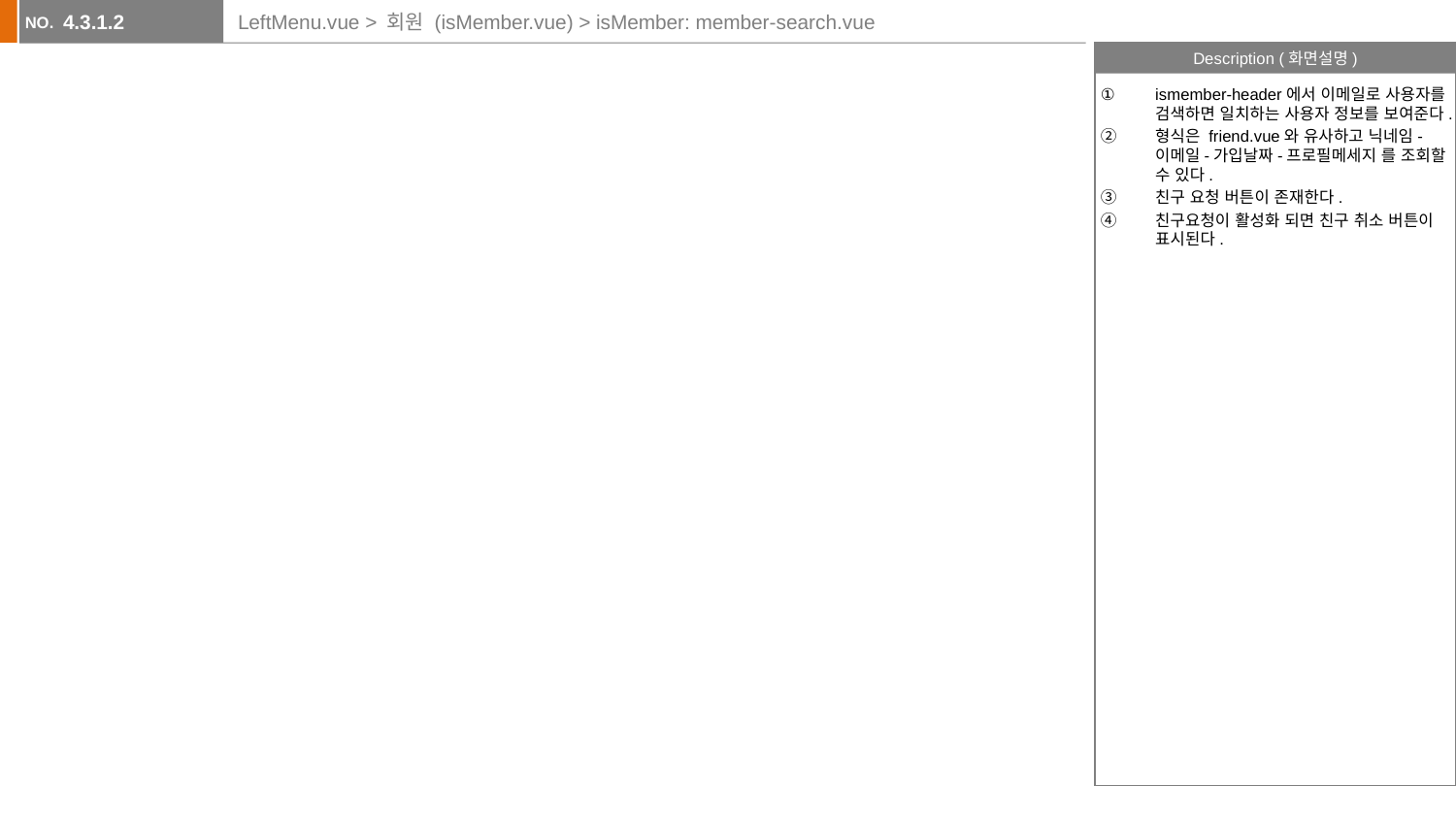

4.3.1.2

# LeftMenu.vue > 회원 (isMember.vue) > isMember: member-search.vue
ismember-header에서 이메일로 사용자를 검색하면 일치하는 사용자 정보를 보여준다.
형식은 friend.vue와 유사하고 닉네임-이메일-가입날짜-프로필메세지 를 조회할 수 있다.
친구 요청 버튼이 존재한다.
친구요청이 활성화 되면 친구 취소 버튼이 표시된다.